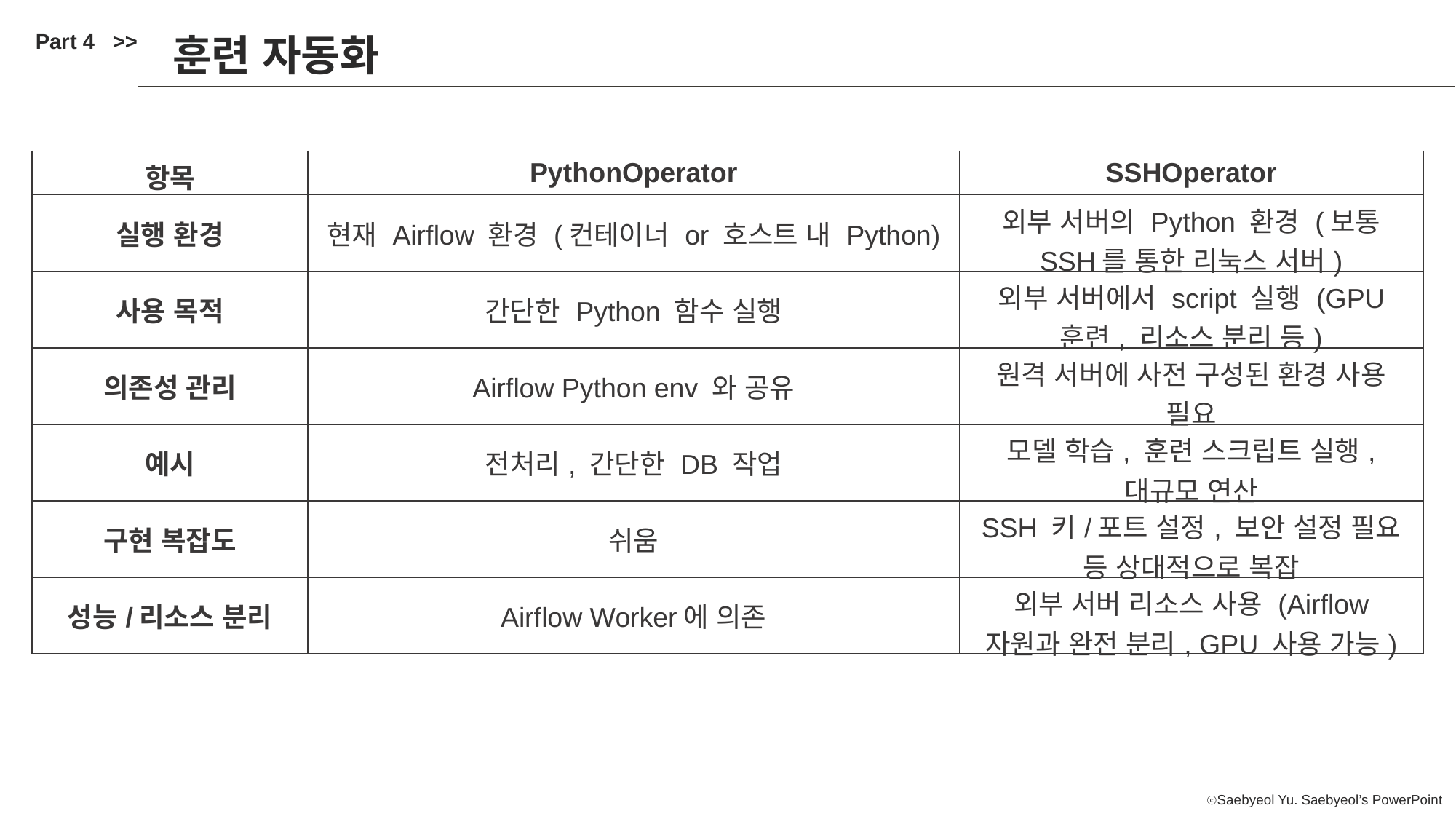

Part 4   >>
훈련 자동화
| 항목 | PythonOperator | SSHOperator |
| --- | --- | --- |
| 실행 환경 | 현재 Airflow 환경 (컨테이너 or 호스트 내 Python) | 외부 서버의 Python 환경 (보통 SSH를 통한 리눅스 서버) |
| 사용 목적 | 간단한 Python 함수 실행 | 외부 서버에서 script 실행 (GPU 훈련, 리소스 분리 등) |
| 의존성 관리 | Airflow Python env 와 공유 | 원격 서버에 사전 구성된 환경 사용 필요 |
| 예시 | 전처리, 간단한 DB 작업 | 모델 학습, 훈련 스크립트 실행, 대규모 연산 |
| 구현 복잡도 | 쉬움 | SSH 키/포트 설정, 보안 설정 필요 등 상대적으로 복잡 |
| 성능/리소스 분리 | Airflow Worker에 의존 | 외부 서버 리소스 사용 (Airflow 자원과 완전 분리, GPU 사용 가능) |